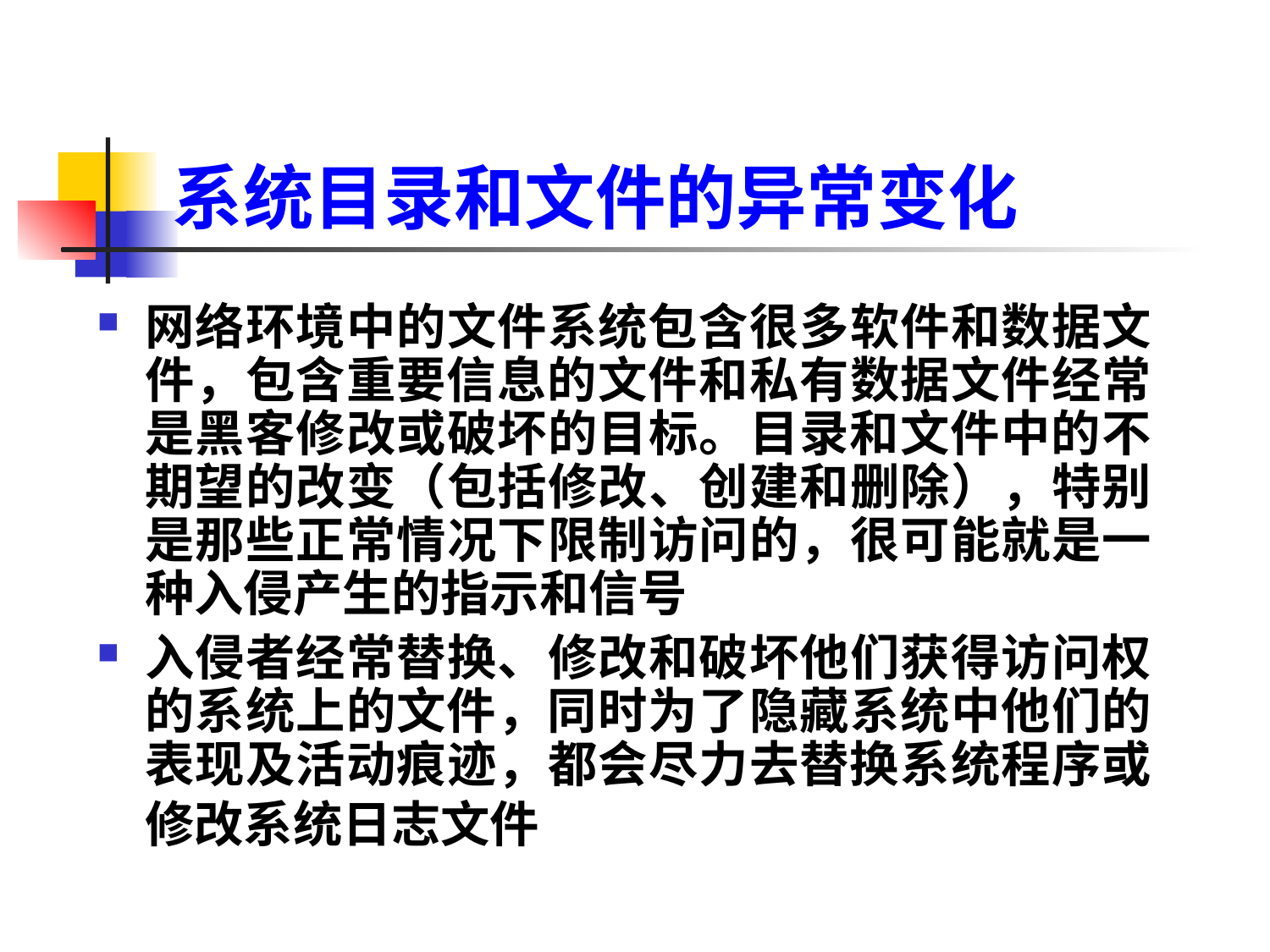

# 系统目录和文件的异常变化
网络环境中的文件系统包含很多软件和数据文件，包含重要信息的文件和私有数据文件经常是黑客修改或破坏的目标。目录和文件中的不期望的改变（包括修改、创建和删除），特别是那些正常情况下限制访问的，很可能就是一种入侵产生的指示和信号
入侵者经常替换、修改和破坏他们获得访问权的系统上的文件，同时为了隐藏系统中他们的表现及活动痕迹，都会尽力去替换系统程序或修改系统日志文件